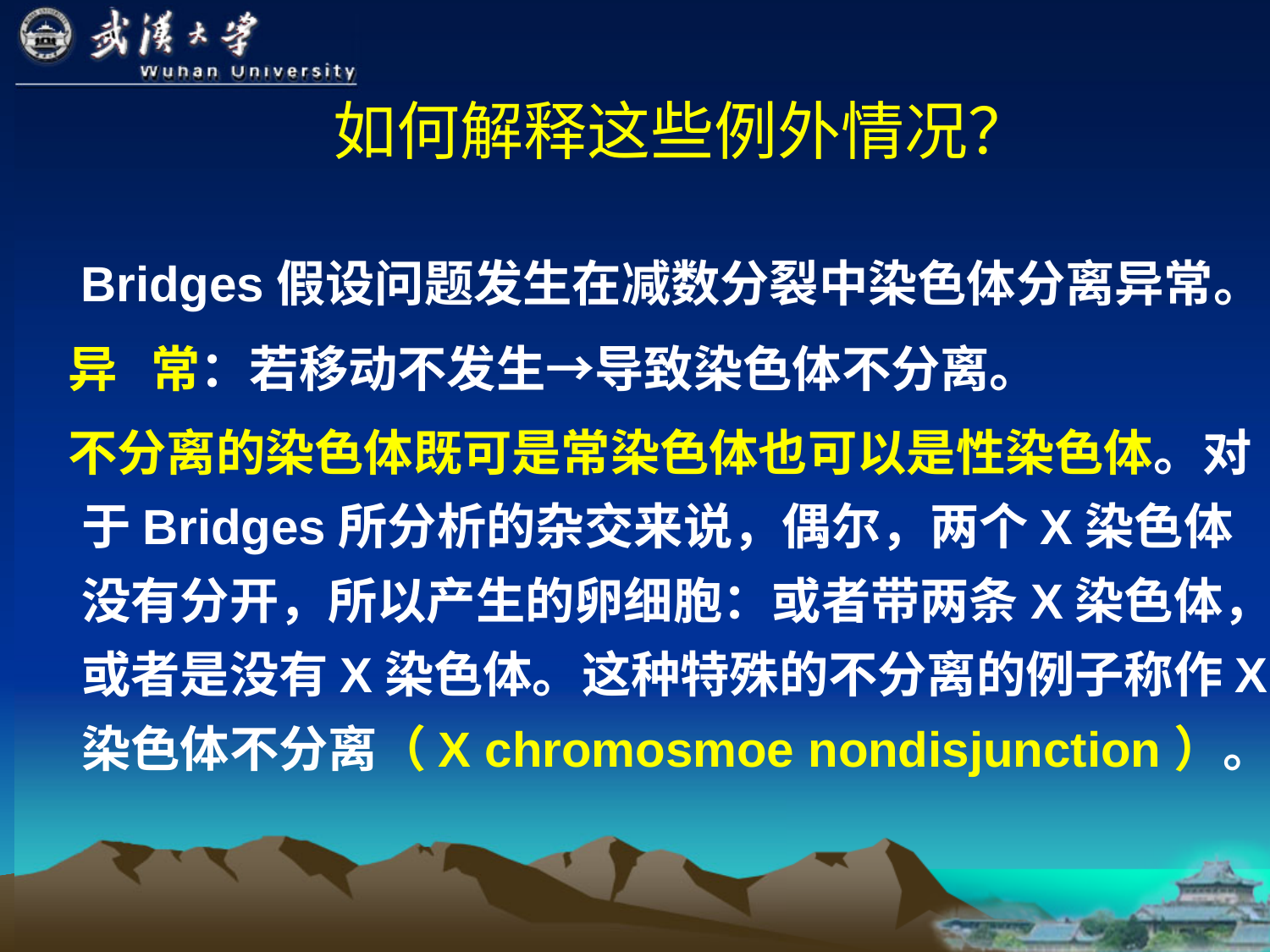

如何解释这些例外情况？
   Bridges假设问题发生在减数分裂中染色体分离异常。
  异   常：若移动不发生→导致染色体不分离。
  不分离的染色体既可是常染色体也可以是性染色体。对于Bridges所分析的杂交来说，偶尔，两个X染色体没有分开，所以产生的卵细胞：或者带两条X染色体，或者是没有X染色体。这种特殊的不分离的例子称作X染色体不分离（X chromosmoe nondisjunction）。